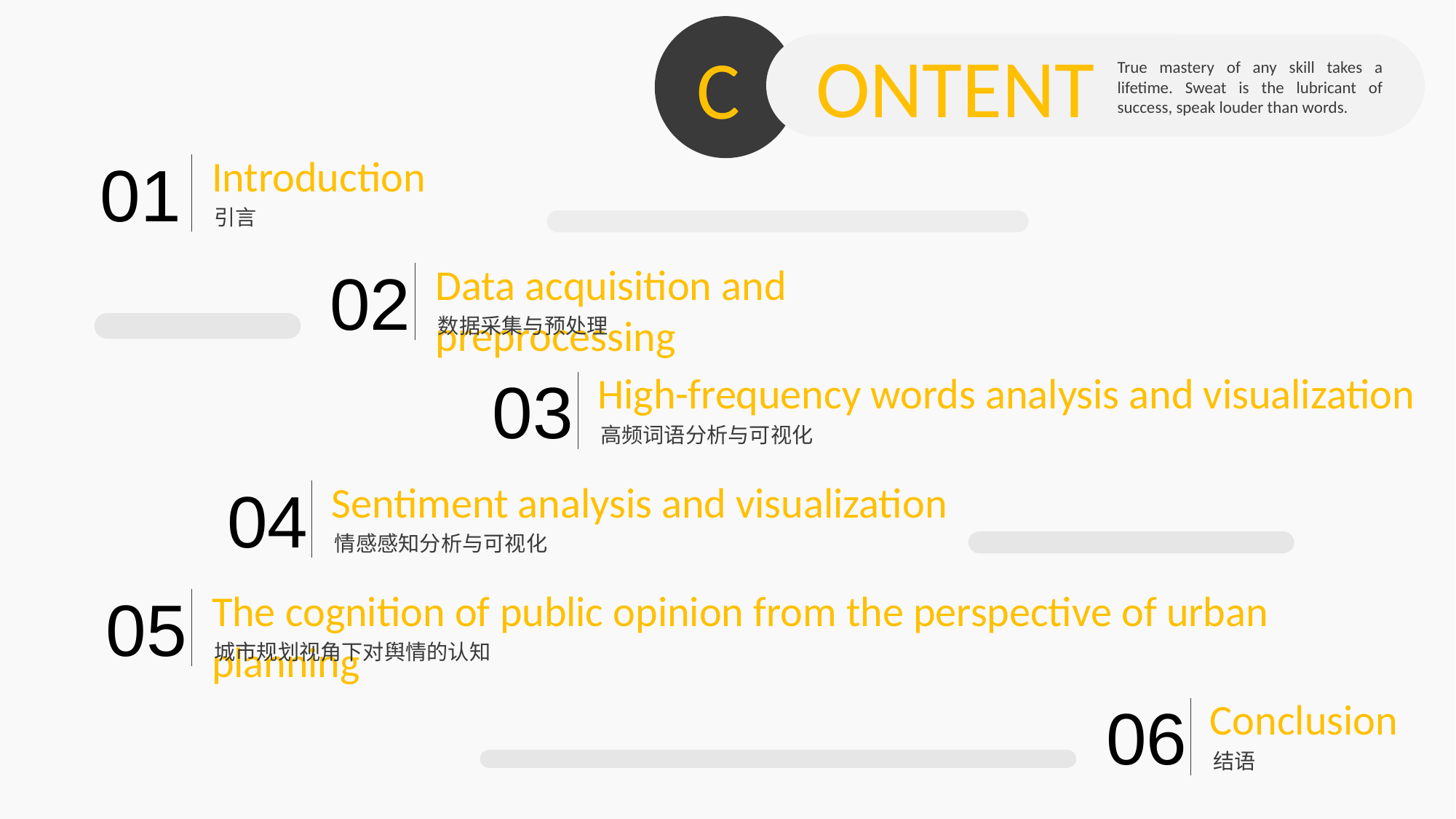

ONTENT
C

True mastery of any skill takes a lifetime. Sweat is the lubricant of success, speak louder than words.
01
Introduction
引言

02
Data acquisition and preprocessing
数据采集与预处理

03
High-frequency words analysis and visualization
高频词语分析与可视化
04
Sentiment analysis and visualization
情感感知分析与可视化

05
The cognition of public opinion from the perspective of urban planning
城市规划视角下对舆情的认知
06
Conclusion
结语